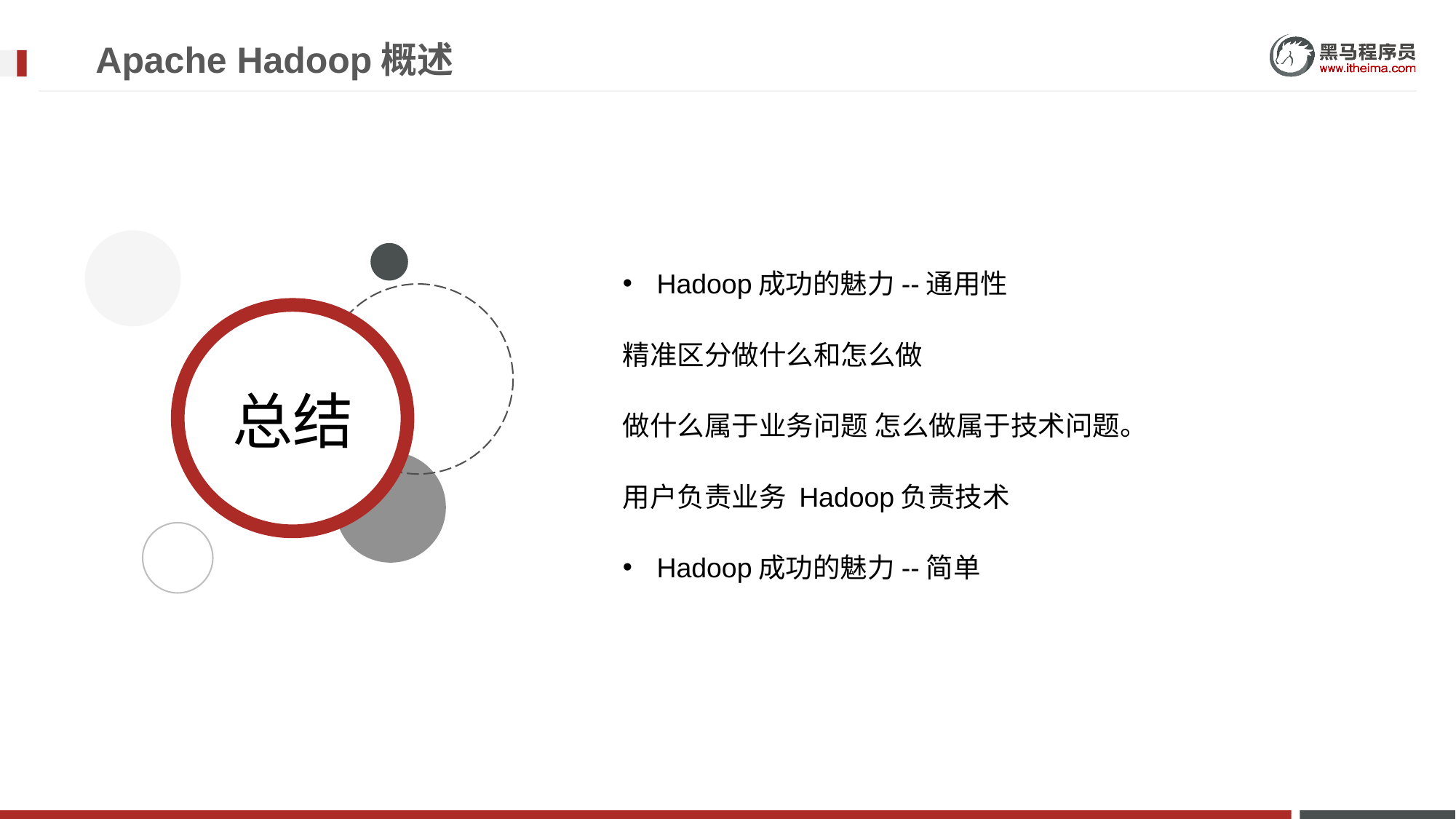

# Apache Hadoop概述
Hadoop成功的魅力--通用性
精准区分做什么和怎么做
做什么属于业务问题 怎么做属于技术问题。
用户负责业务 Hadoop负责技术
Hadoop成功的魅力--简单